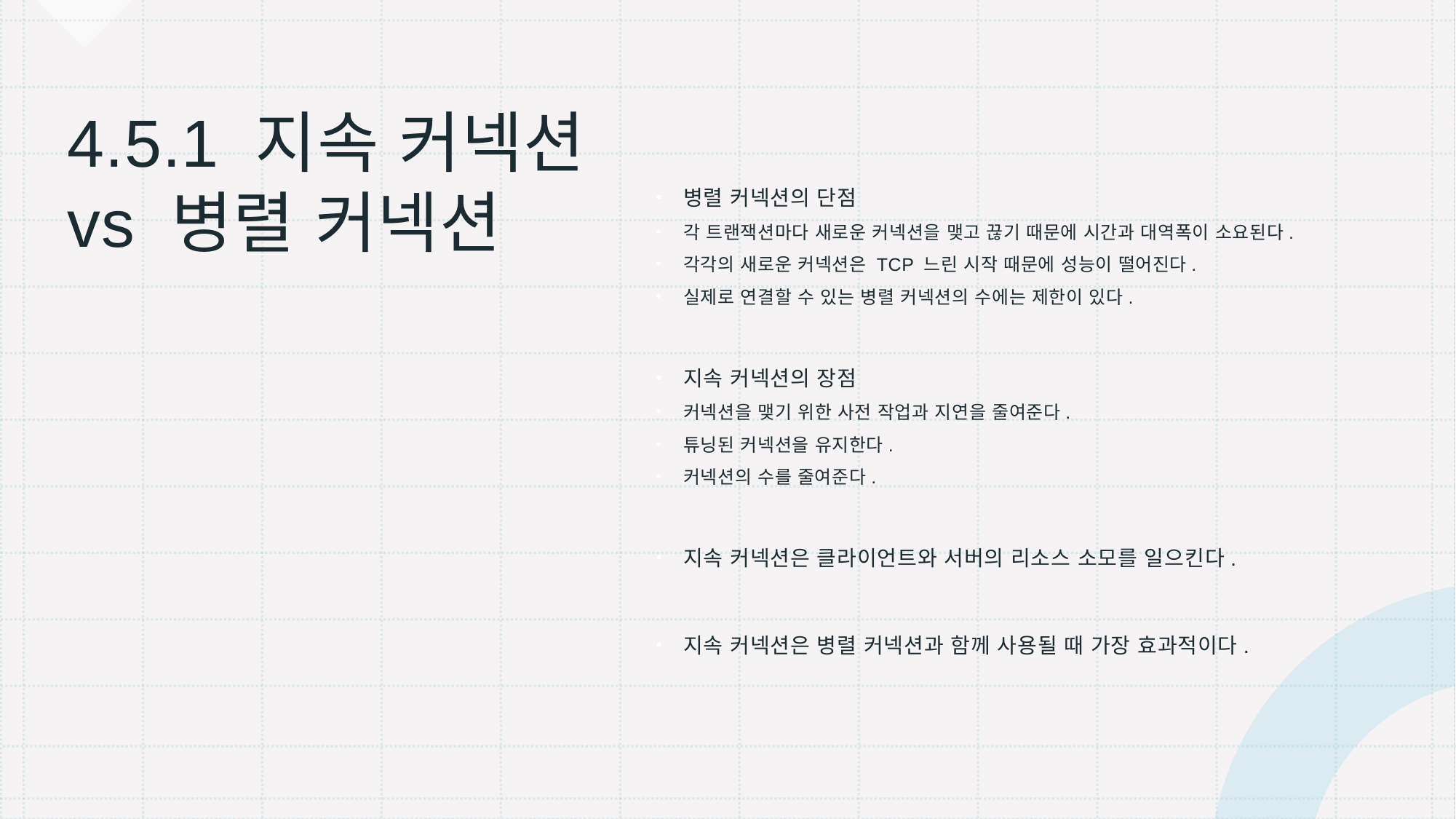

# 4.5.1 지속 커넥션 vs 병렬 커넥션
병렬 커넥션의 단점
각 트랜잭션마다 새로운 커넥션을 맺고 끊기 때문에 시간과 대역폭이 소요된다.
각각의 새로운 커넥션은 TCP 느린 시작 때문에 성능이 떨어진다.
실제로 연결할 수 있는 병렬 커넥션의 수에는 제한이 있다.

지속 커넥션의 장점
커넥션을 맺기 위한 사전 작업과 지연을 줄여준다.
튜닝된 커넥션을 유지한다.
커넥션의 수를 줄여준다.

지속 커넥션은 클라이언트와 서버의 리소스 소모를 일으킨다.

지속 커넥션은 병렬 커넥션과 함께 사용될 때 가장 효과적이다.